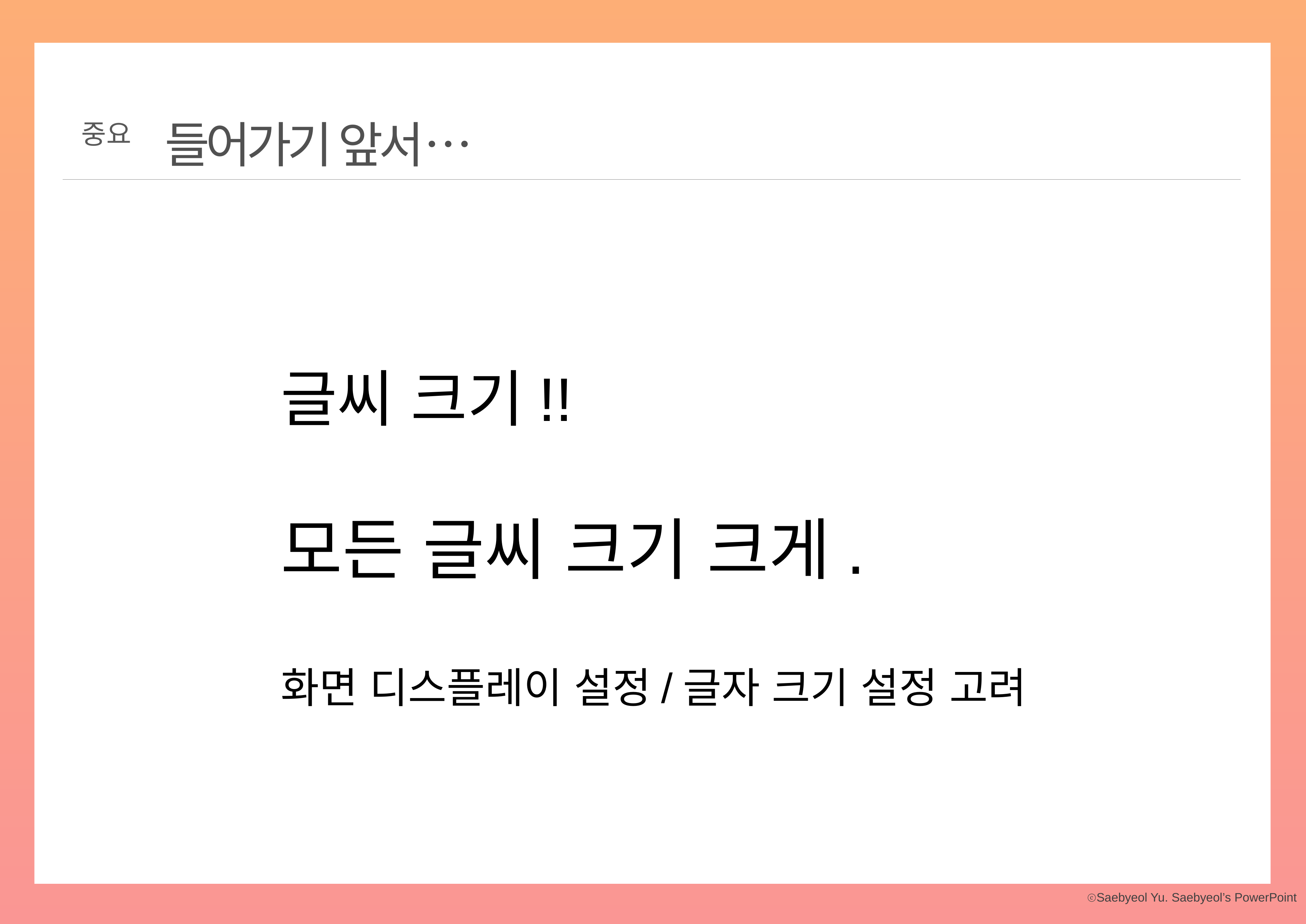

들어가기 앞서…
중요
글씨 크기!!

모든 글씨 크기 크게.

화면 디스플레이 설정/글자 크기 설정 고려